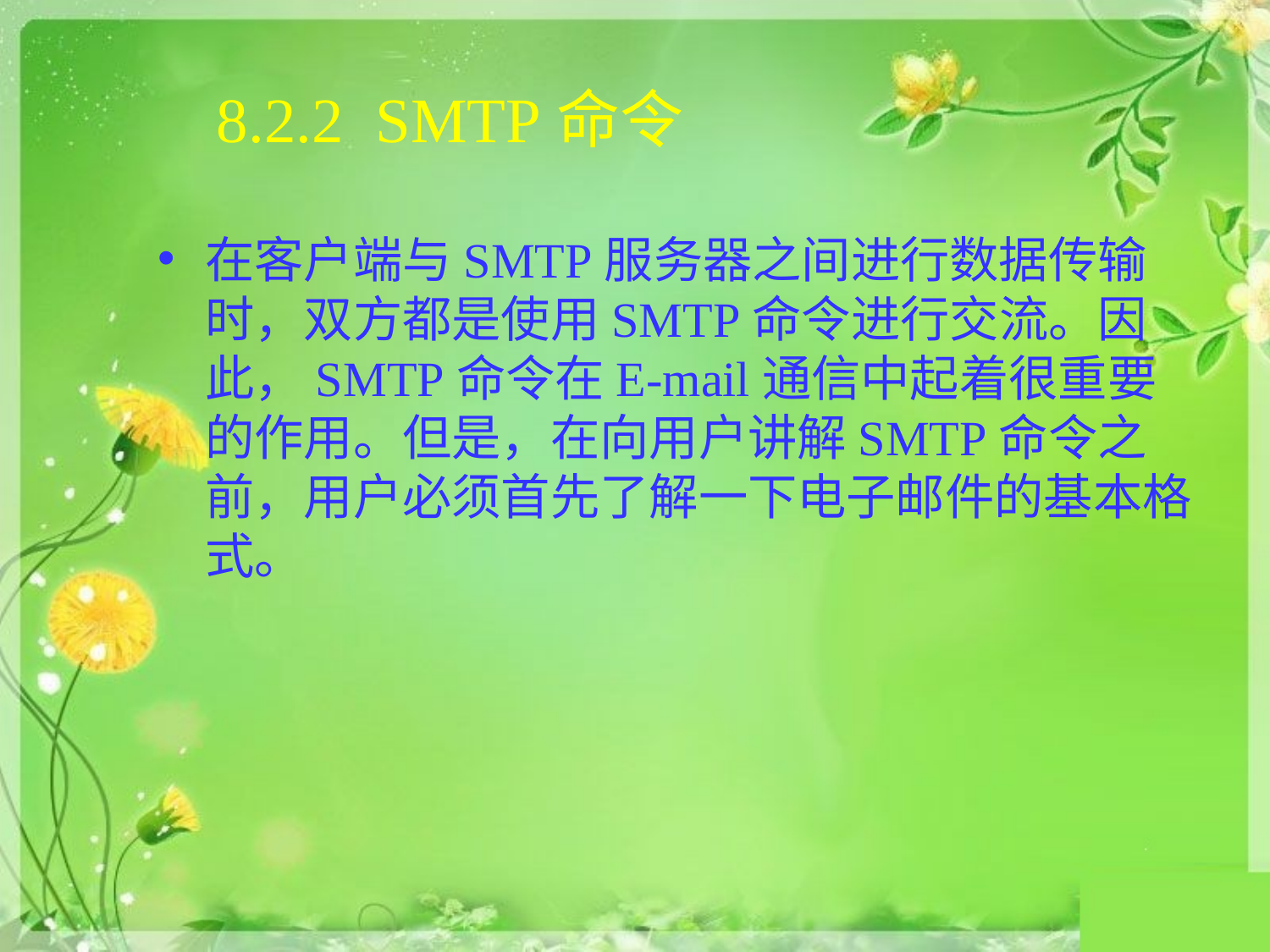

# 8.2.2  SMTP命令
在客户端与SMTP服务器之间进行数据传输时，双方都是使用SMTP命令进行交流。因此，SMTP命令在E-mail通信中起着很重要的作用。但是，在向用户讲解SMTP命令之前，用户必须首先了解一下电子邮件的基本格式。